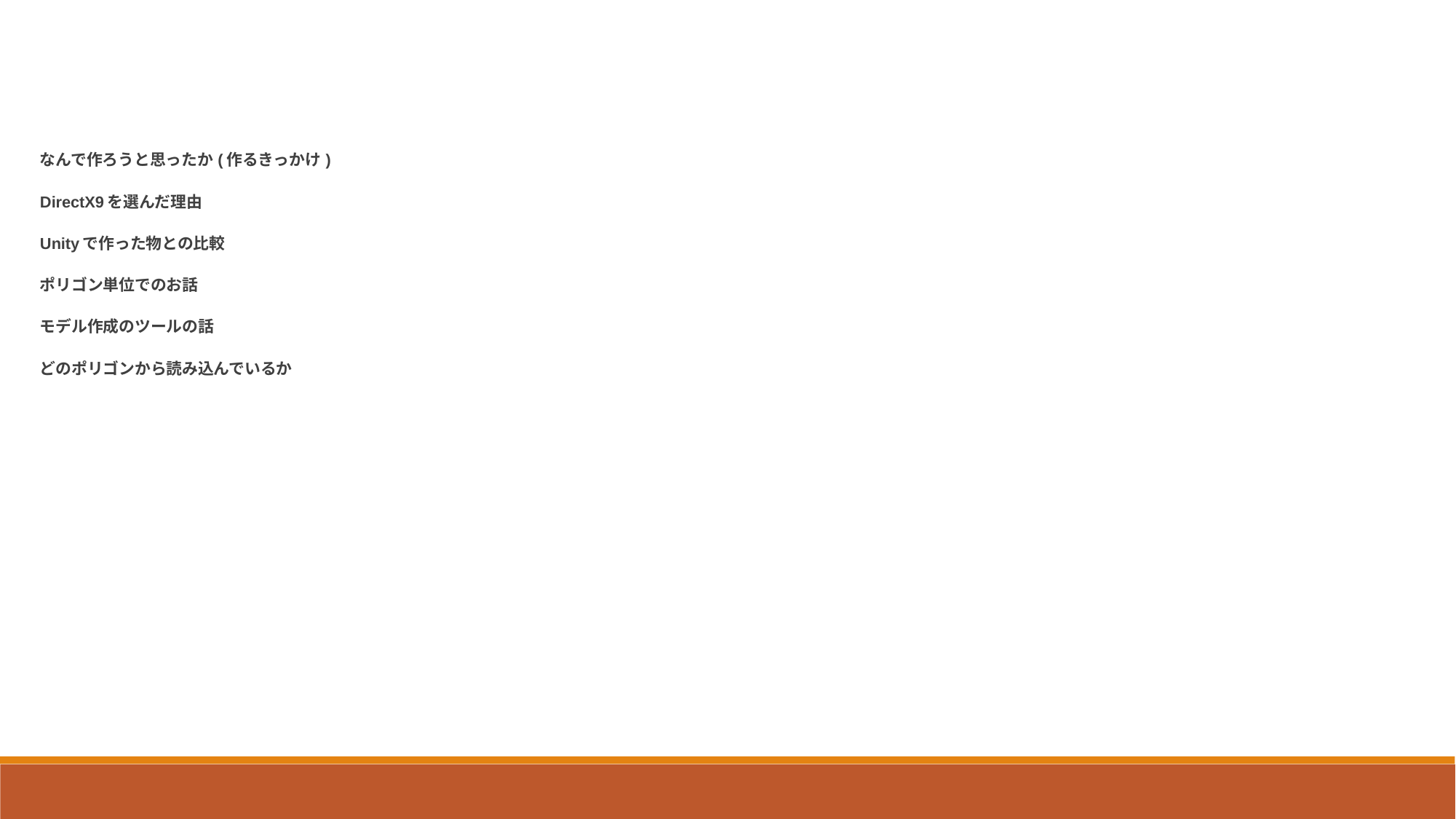

なんで作ろうと思ったか(作るきっかけ)
DirectX9を選んだ理由
Unityで作った物との比較
ポリゴン単位でのお話
モデル作成のツールの話
どのポリゴンから読み込んでいるか